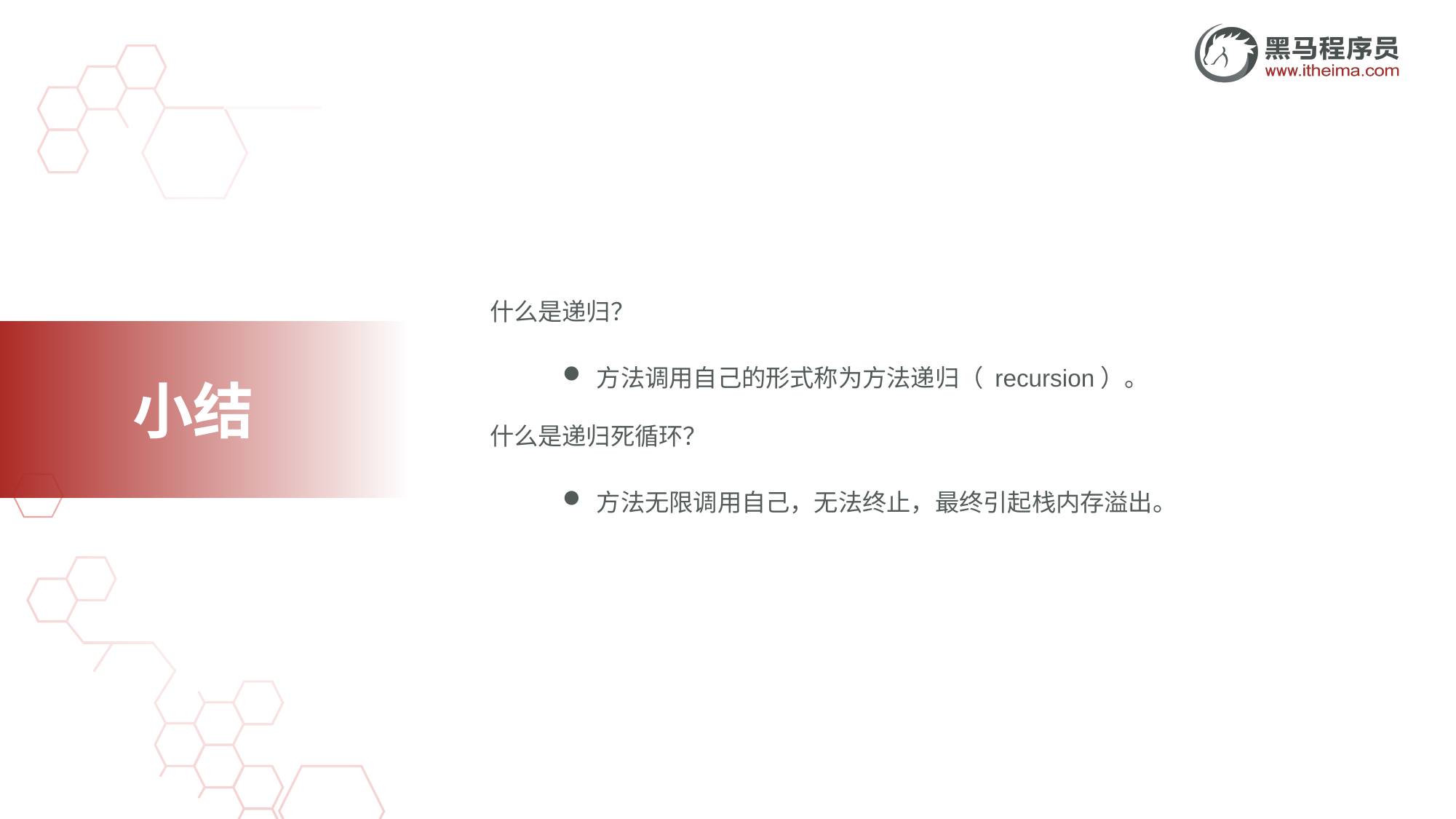

什么是递归？
方法调用自己的形式称为方法递归（ recursion）。
什么是递归死循环？
方法无限调用自己，无法终止，最终引起栈内存溢出。